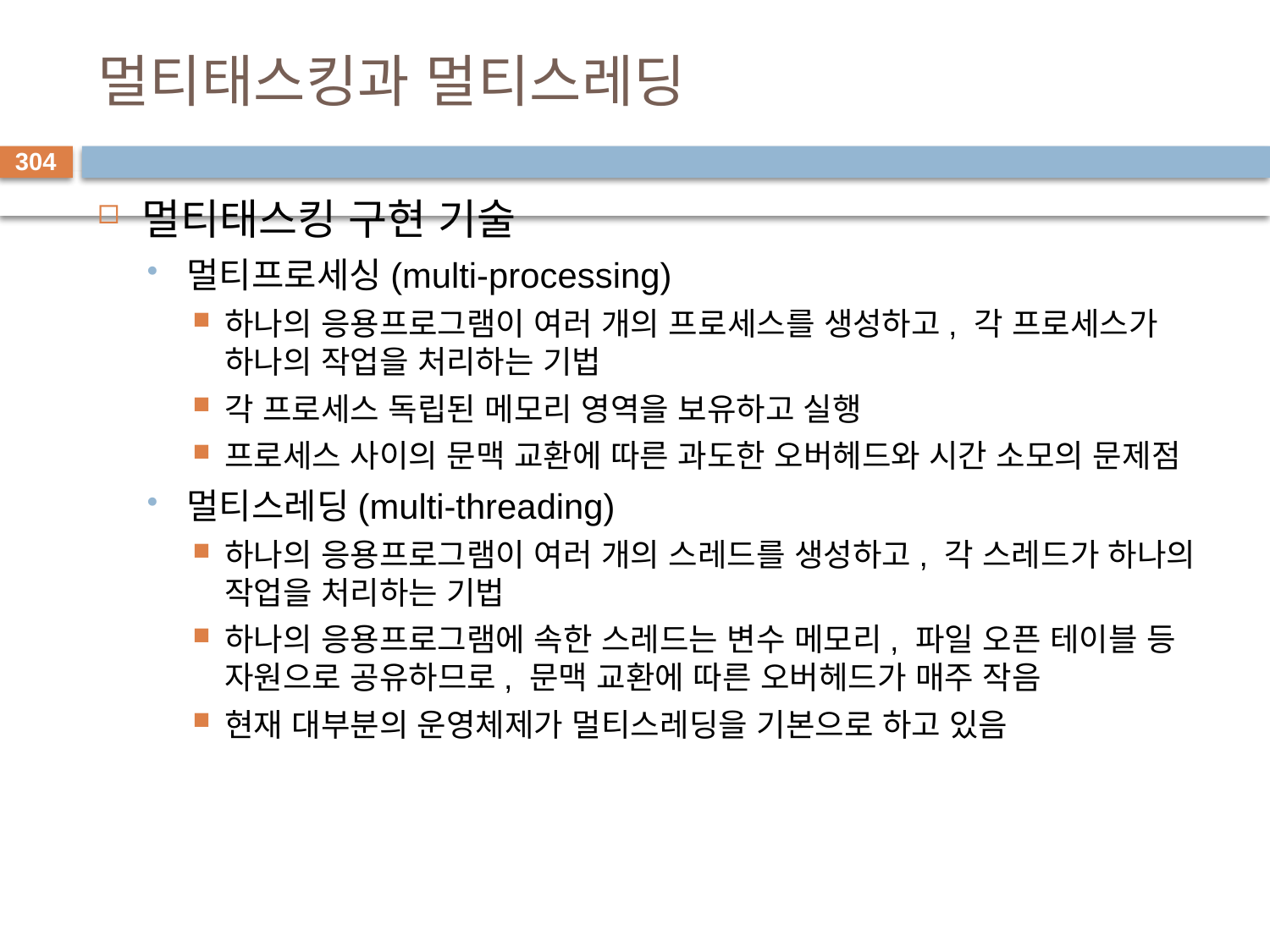

# 멀티태스킹과 멀티스레딩
304
멀티태스킹 구현 기술
멀티프로세싱(multi-processing)
하나의 응용프로그램이 여러 개의 프로세스를 생성하고, 각 프로세스가 하나의 작업을 처리하는 기법
각 프로세스 독립된 메모리 영역을 보유하고 실행
프로세스 사이의 문맥 교환에 따른 과도한 오버헤드와 시간 소모의 문제점
멀티스레딩(multi-threading)
하나의 응용프로그램이 여러 개의 스레드를 생성하고, 각 스레드가 하나의 작업을 처리하는 기법
하나의 응용프로그램에 속한 스레드는 변수 메모리, 파일 오픈 테이블 등 자원으로 공유하므로, 문맥 교환에 따른 오버헤드가 매주 작음
현재 대부분의 운영체제가 멀티스레딩을 기본으로 하고 있음